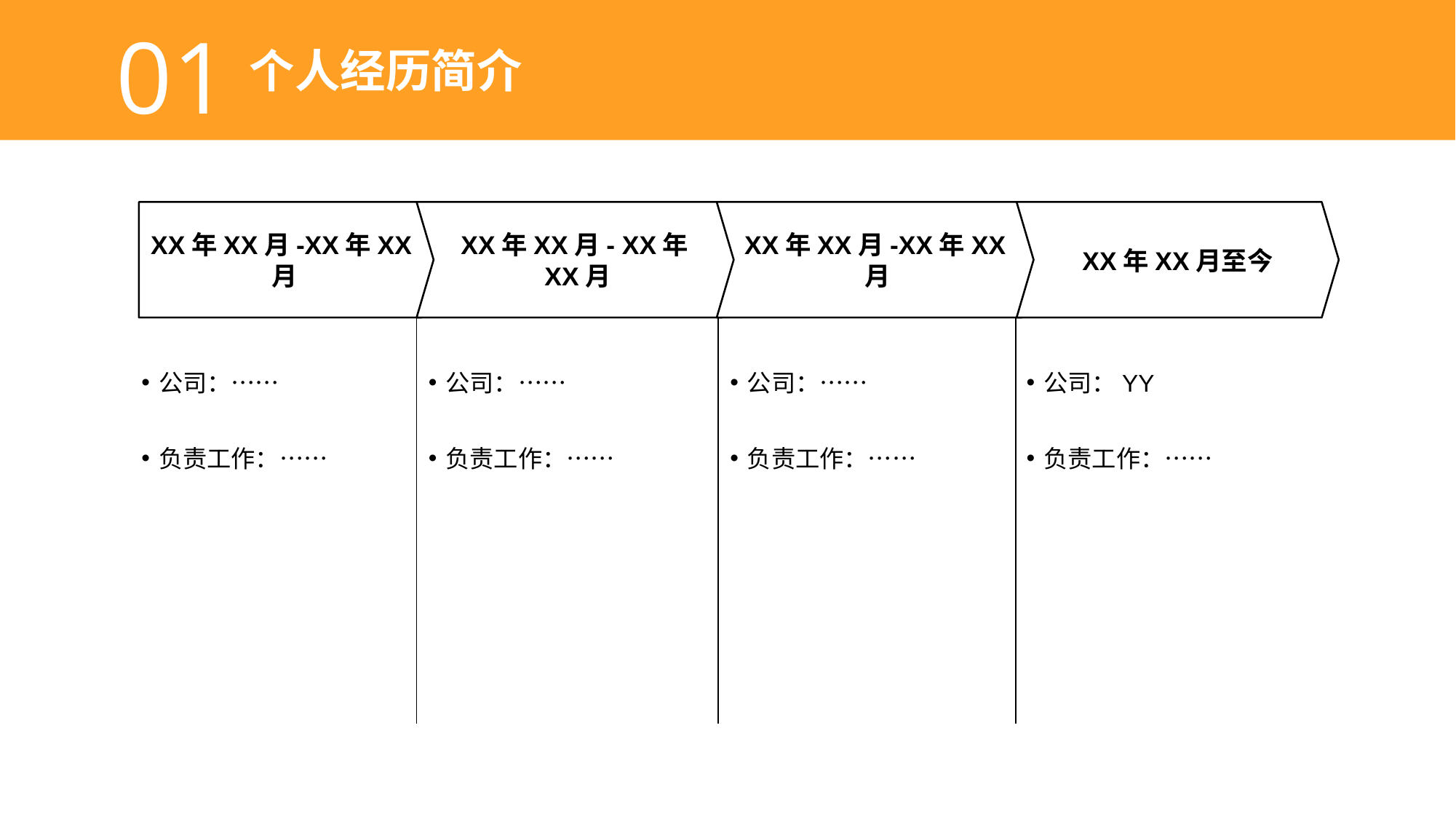

01
个人经历简介
XX年XX月-XX年XX月
XX年XX月- XX年XX月
XX年XX月-XX年XX月
XX年XX月至今
公司：……

负责工作：……
公司：……

负责工作：……
公司：……

负责工作：……
公司：YY

负责工作：……